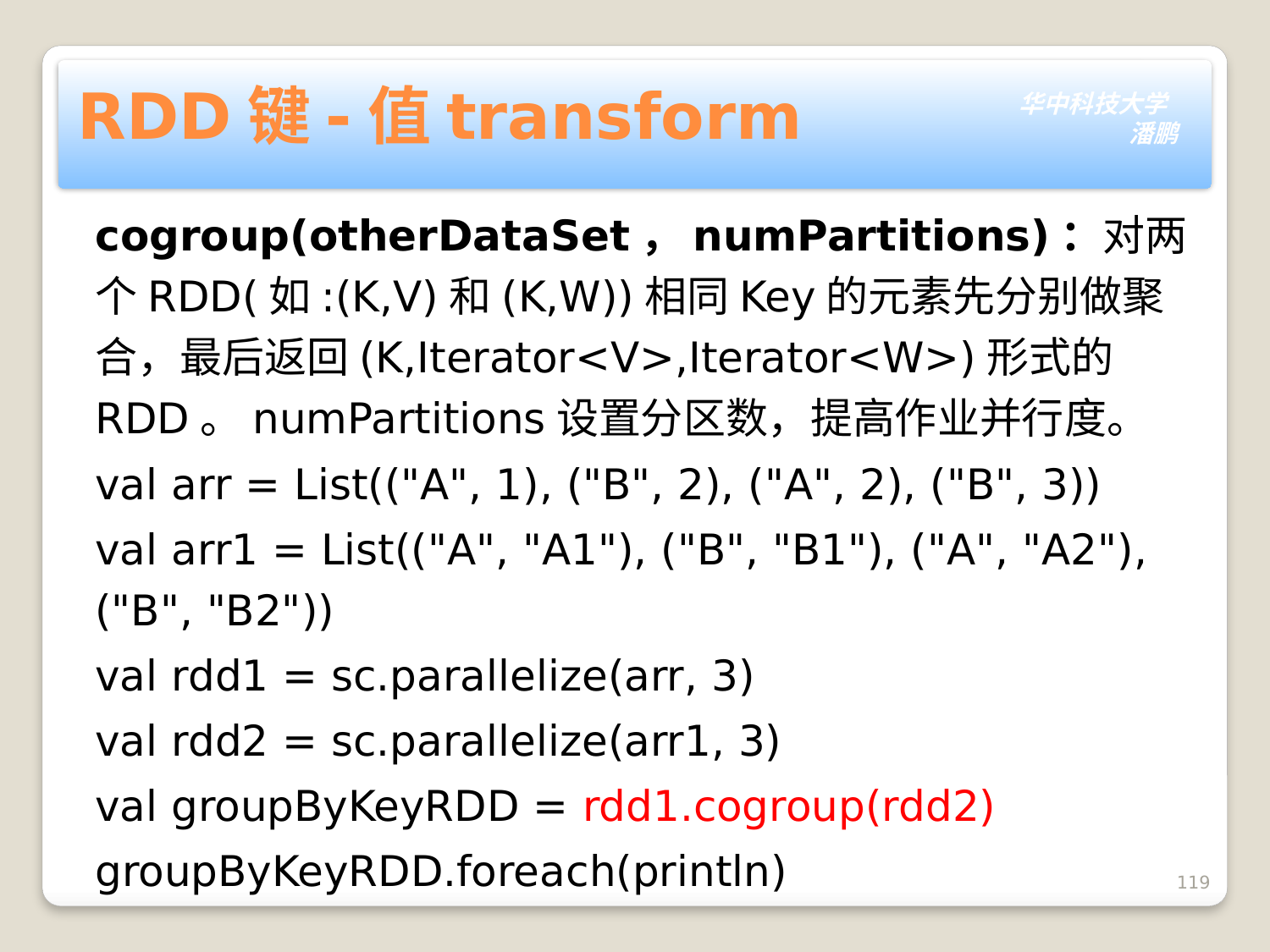

# RDD键-值transform
cogroup(otherDataSet，numPartitions)：对两个RDD(如:(K,V)和(K,W))相同Key的元素先分别做聚合，最后返回(K,Iterator<V>,Iterator<W>)形式的RDD。numPartitions设置分区数，提高作业并行度。
val arr = List(("A", 1), ("B", 2), ("A", 2), ("B", 3))
val arr1 = List(("A", "A1"), ("B", "B1"), ("A", "A2"), ("B", "B2"))
val rdd1 = sc.parallelize(arr, 3)
val rdd2 = sc.parallelize(arr1, 3)
val groupByKeyRDD = rdd1.cogroup(rdd2)
groupByKeyRDD.foreach(println)
119